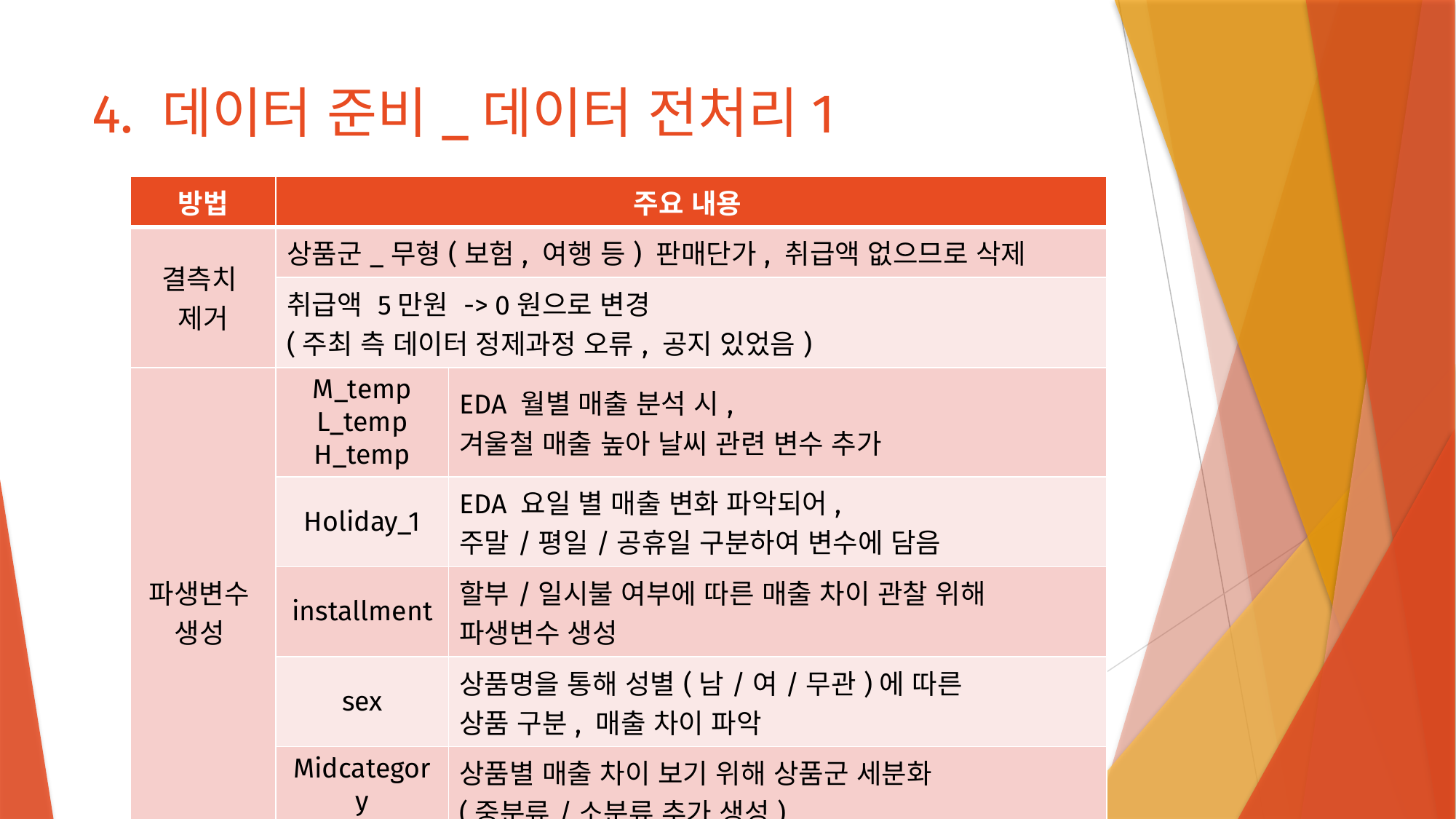

# 4. 데이터 준비_데이터 전처리1
| 방법 | 주요 내용 |  |
| --- | --- | --- |
| 결측치 제거 | 상품군\_무형(보험, 여행 등) 판매단가, 취급액 없으므로 삭제 |  |
|  | 취급액 5만원 -> 0원으로 변경 (주최 측 데이터 정제과정 오류, 공지 있었음) |  |
| 파생변수 생성 | M\_temp L\_temp H\_temp | EDA 월별 매출 분석 시, 겨울철 매출 높아 날씨 관련 변수 추가 |
|  | Holiday\_1 | EDA 요일 별 매출 변화 파악되어, 주말/평일/공휴일 구분하여 변수에 담음 |
|  | installment | 할부/일시불 여부에 따른 매출 차이 관찰 위해 파생변수 생성 |
|  | sex | 상품명을 통해 성별(남/여/무관)에 따른 상품 구분, 매출 차이 파악 |
|  | Midcategory subcategory | 상품별 매출 차이 보기 위해 상품군 세분화 (중분류/소분류 추가 생성) |